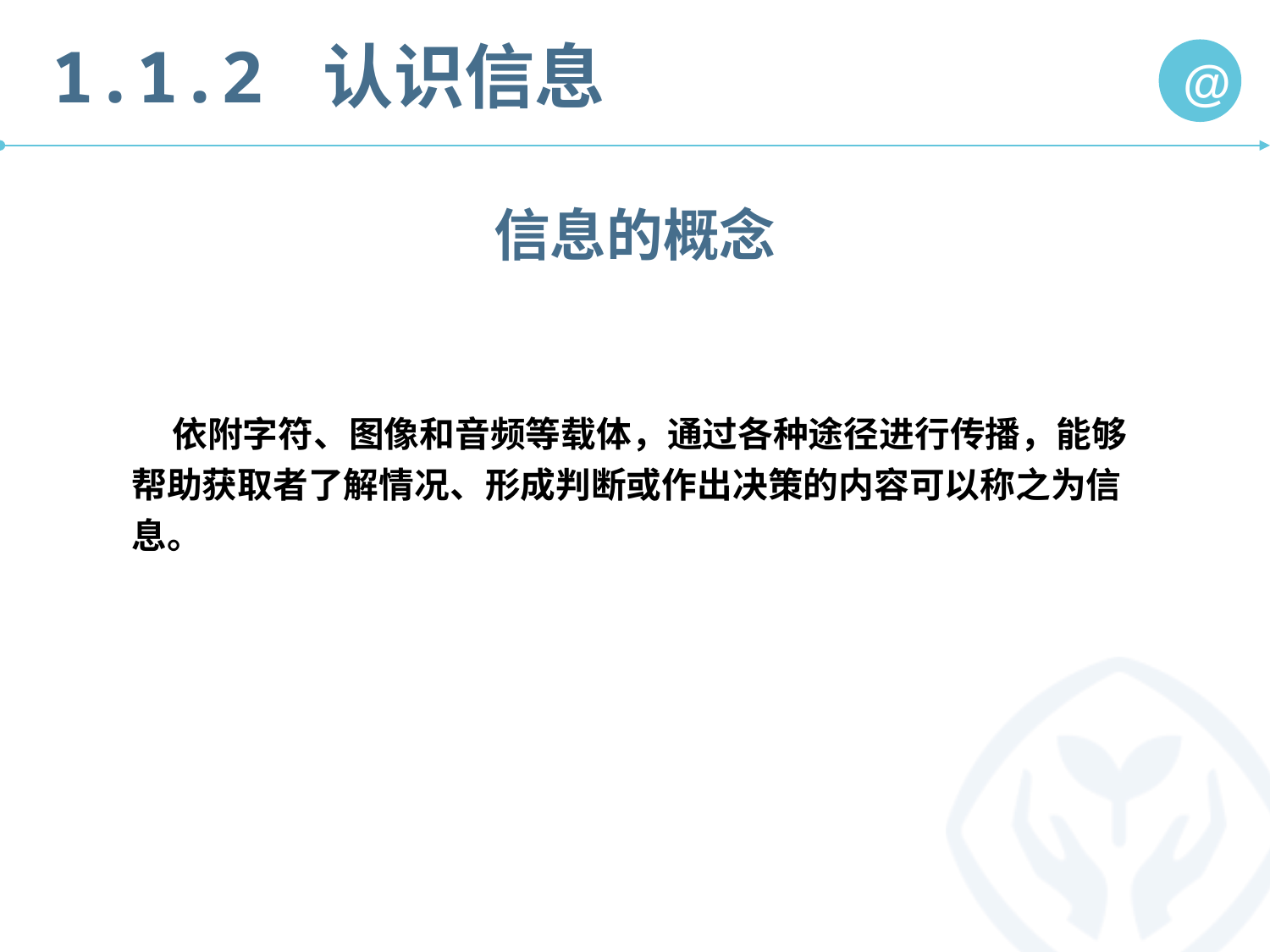

信息的概念
    依附字符、图像和音频等载体，通过各种途径进行传播，能够帮助获取者了解情况、形成判断或作出决策的内容可以称之为信息。